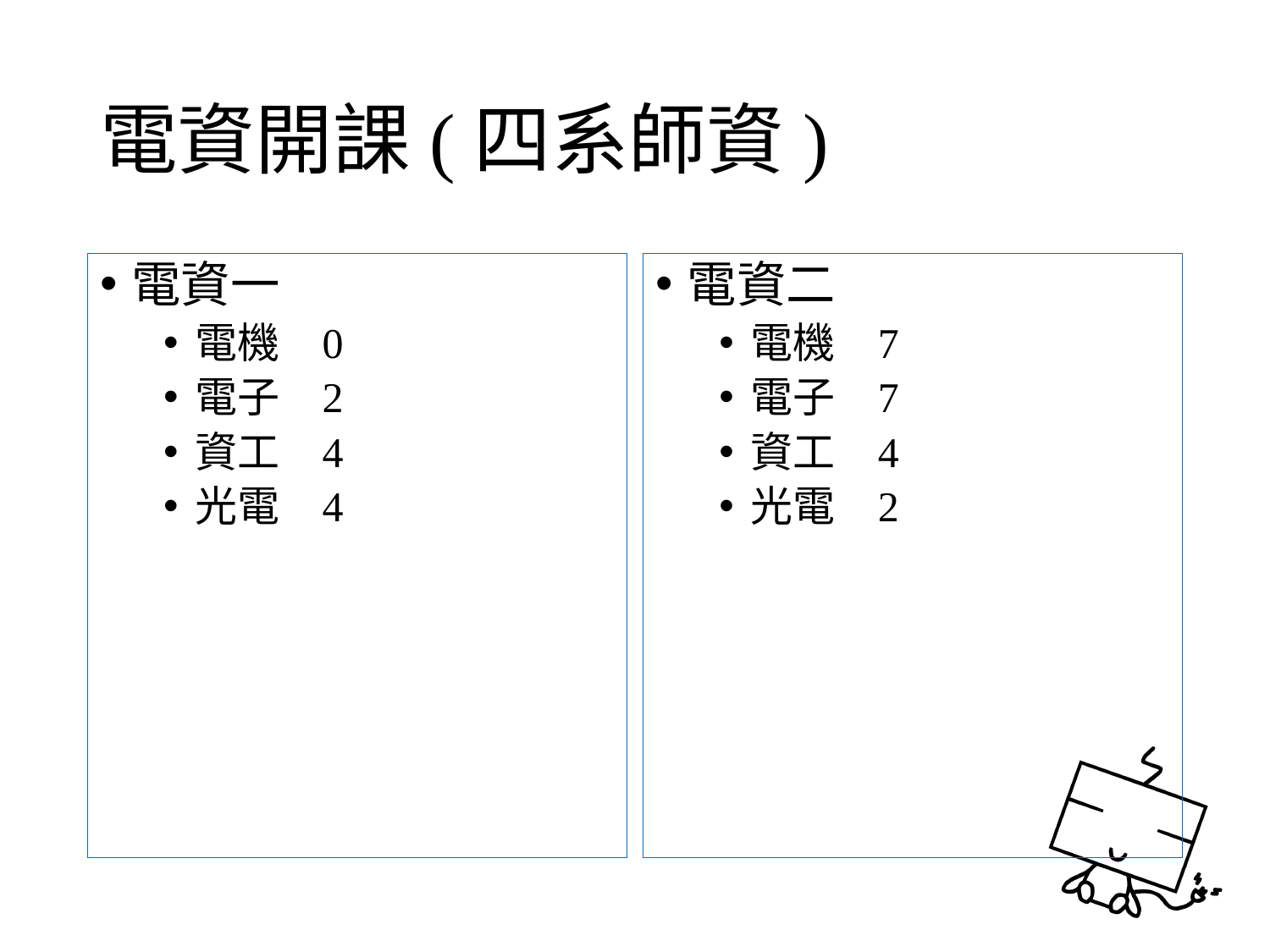

# 電資開課(四系師資)
電資一
電機	0
電子	2
資工	4
光電	4

電資二
電機	7
電子	7
資工	4
光電	2